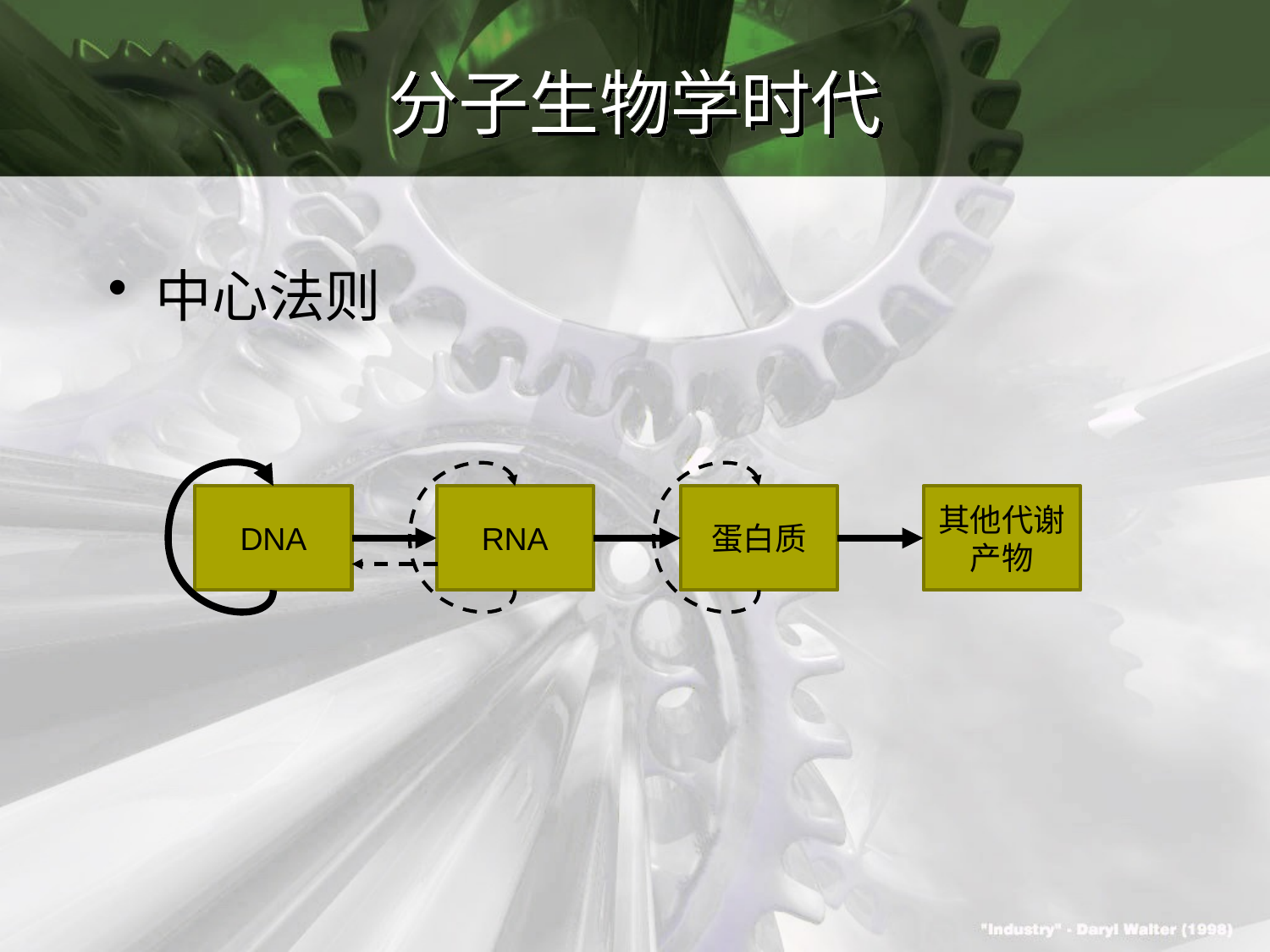

# 分子生物学时代
中心法则
DNA
RNA
蛋白质
其他代谢产物